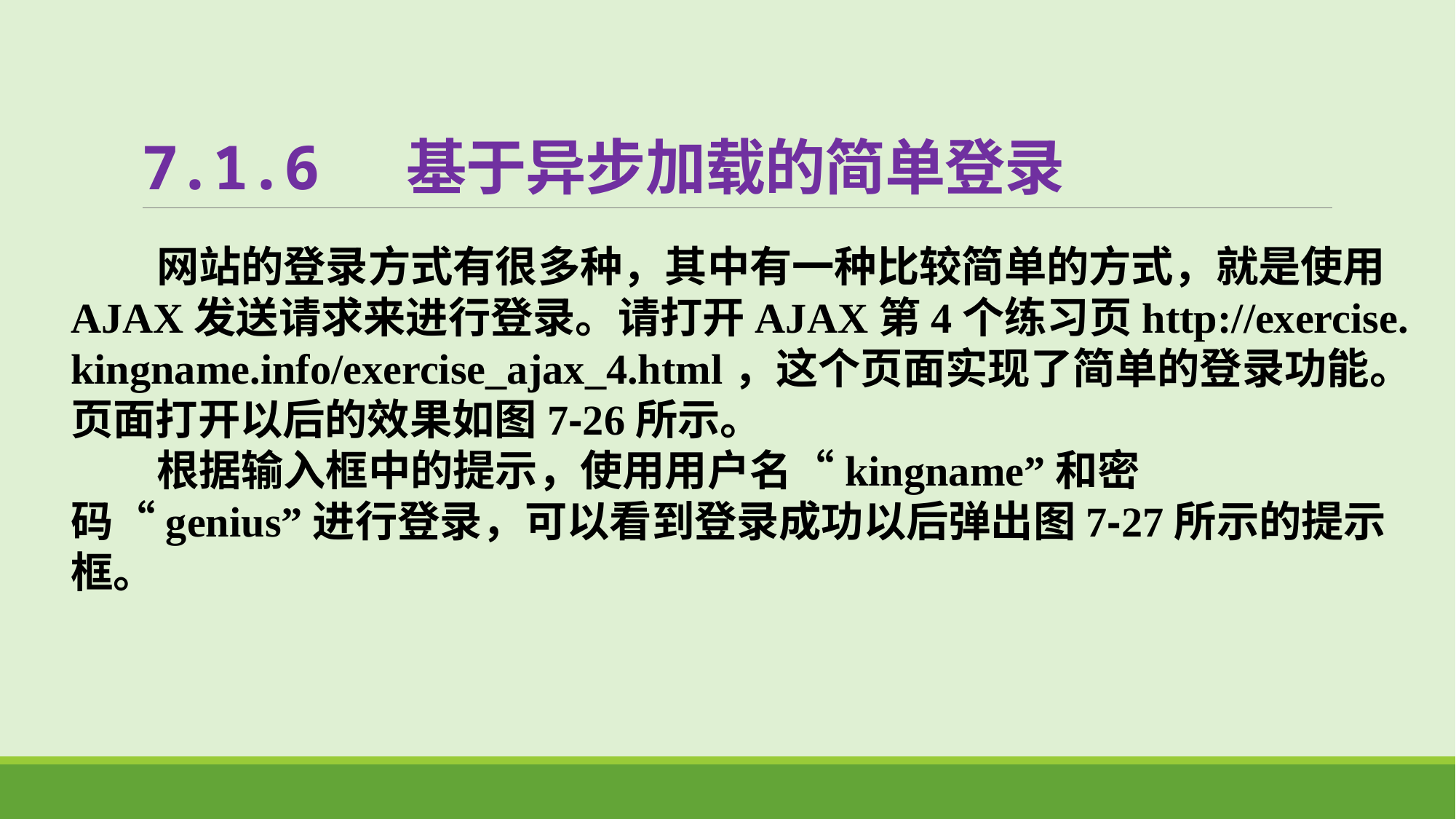

# 7.1.6  基于异步加载的简单登录
     网站的登录方式有很多种，其中有一种比较简单的方式，就是使用AJAX发送请求来进行登录。请打开AJAX第4个练习页http://exercise. kingname.info/exercise_ajax_4.html，这个页面实现了简单的登录功能。页面打开以后的效果如图7-26所示。
     根据输入框中的提示，使用用户名“kingname”和密码“genius”进行登录，可以看到登录成功以后弹出图7-27所示的提示框。